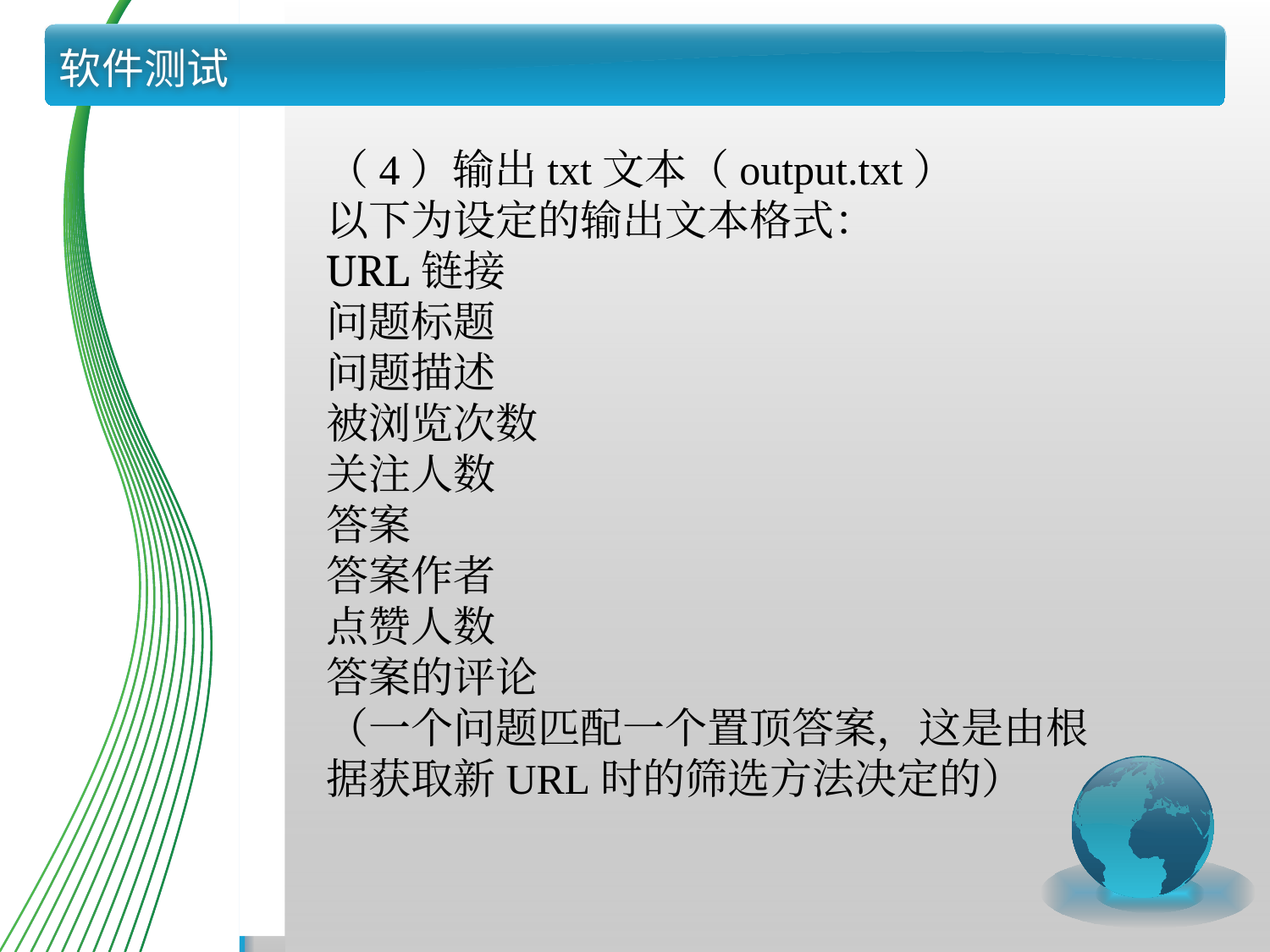

# 软件测试
（4）输出txt文本（output.txt）
以下为设定的输出文本格式：
URL链接
问题标题
问题描述
被浏览次数
关注人数
答案
答案作者
点赞人数
答案的评论
（一个问题匹配一个置顶答案，这是由根据获取新URL时的筛选方法决定的）